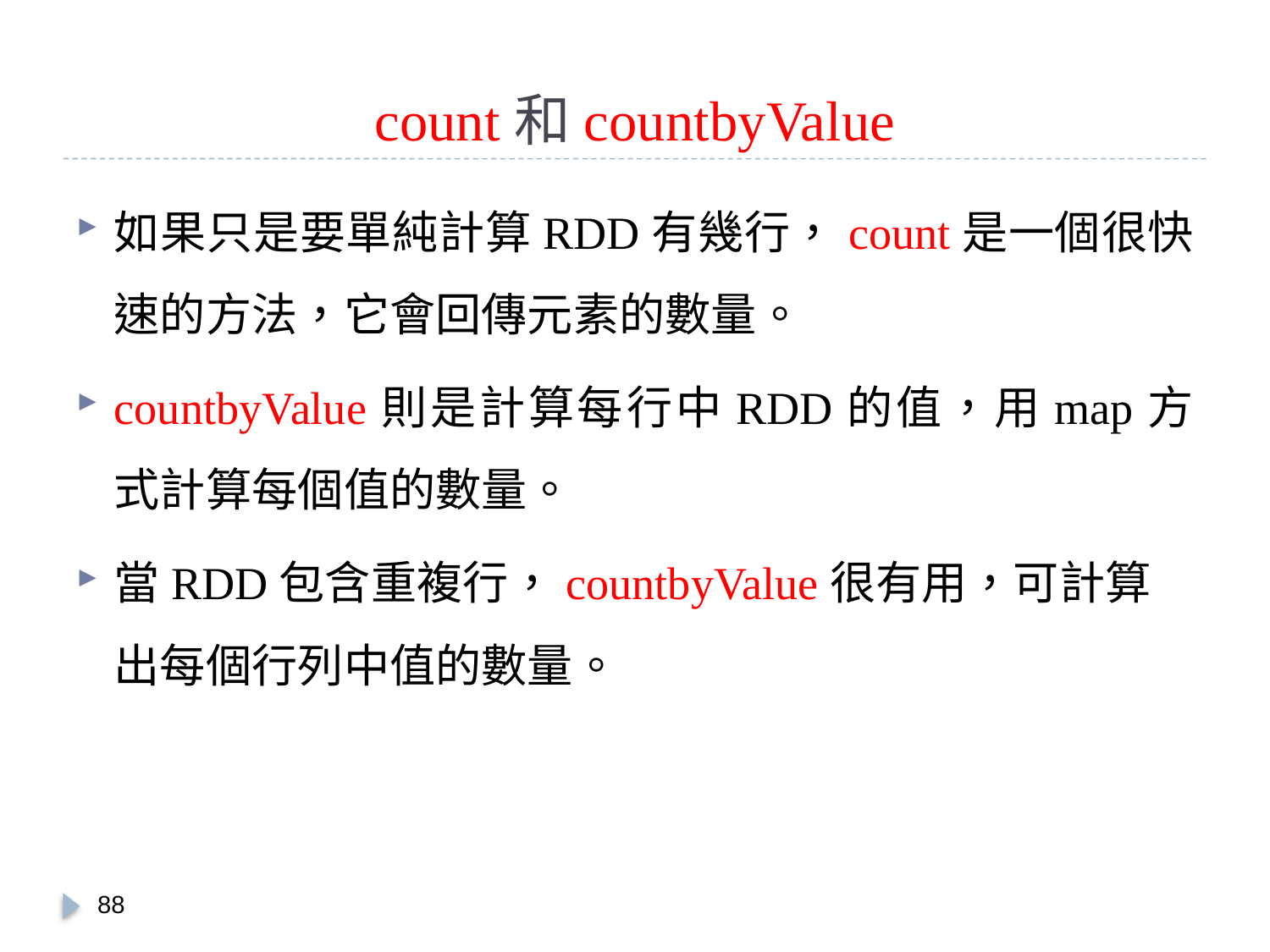

# count和countbyValue
如果只是要單純計算RDD有幾行，count是一個很快速的方法，它會回傳元素的數量。
countbyValue則是計算每行中RDD的值，用map方式計算每個值的數量。
當RDD包含重複行，countbyValue很有用，可計算出每個行列中值的數量。

88